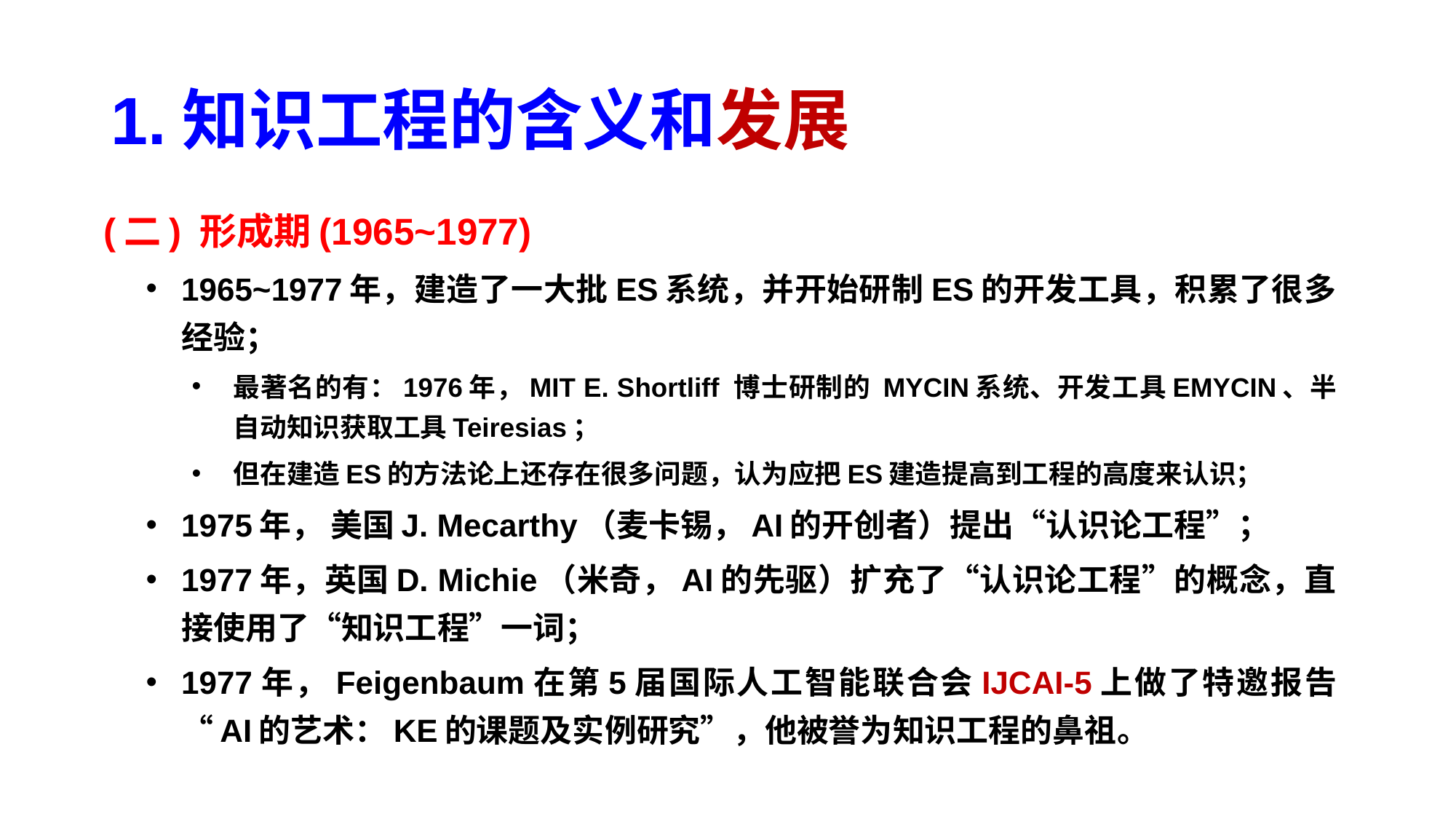

# 1.知识工程的含义和发展
(二) 形成期(1965~1977)
1965~1977年，建造了一大批ES系统，并开始研制ES的开发工具，积累了很多经验；
最著名的有：1976年，MIT E. Shortliff 博士研制的 MYCIN系统、开发工具EMYCIN、半自动知识获取工具Teiresias；
但在建造ES的方法论上还存在很多问题，认为应把ES建造提高到工程的高度来认识；
1975年， 美国J. Mecarthy（麦卡锡，AI的开创者）提出“认识论工程”；
1977年，英国D. Michie（米奇，AI的先驱）扩充了“认识论工程”的概念，直接使用了“知识工程”一词；
1977年，Feigenbaum在第5届国际人工智能联合会IJCAI-5上做了特邀报告“AI的艺术：KE的课题及实例研究”，他被誉为知识工程的鼻祖。